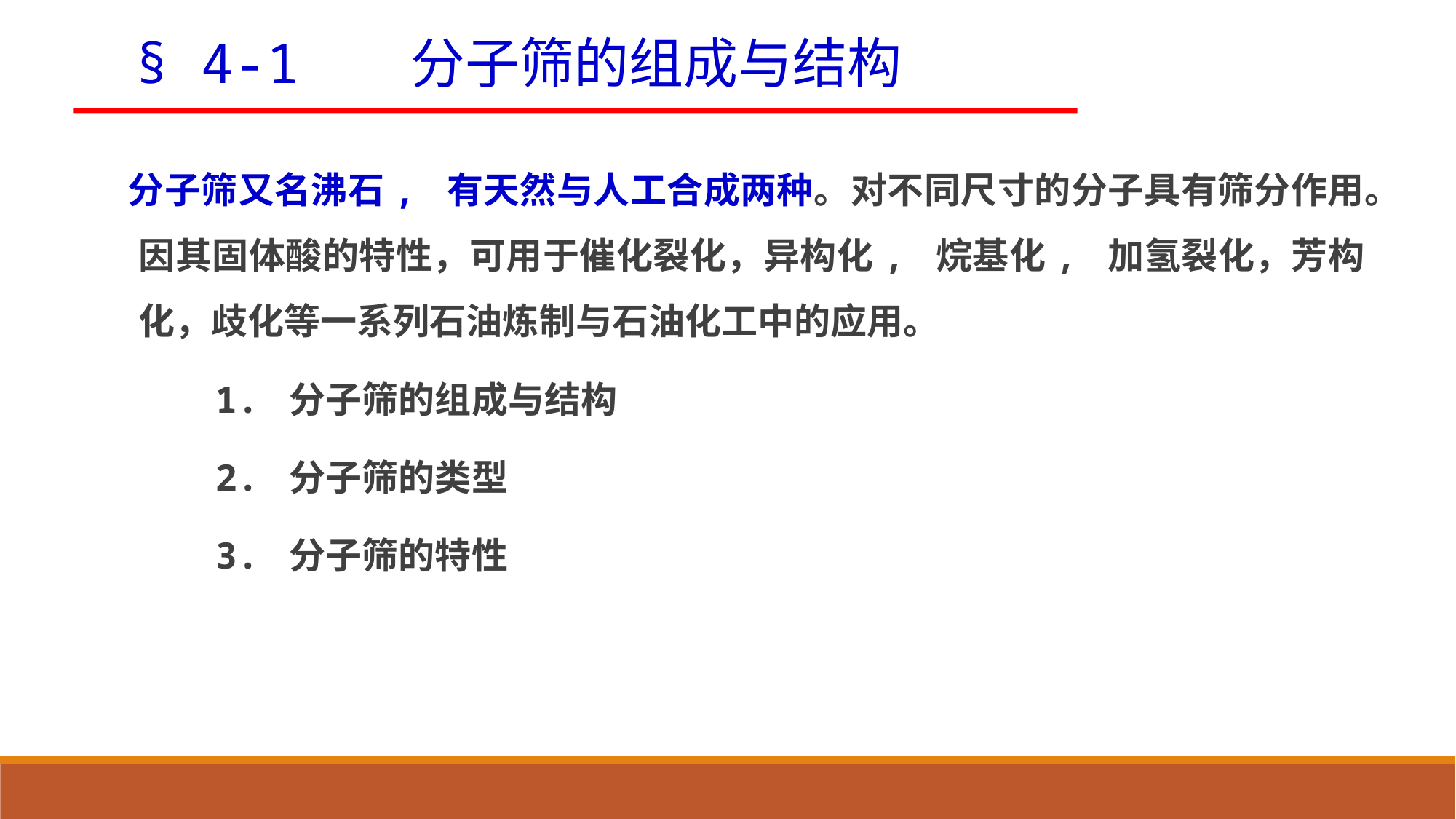

§ 4-1   分子筛的组成与结构

分子筛又名沸石, 有天然与人工合成两种。对不同尺寸的分子具有筛分作用。因其固体酸的特性，可用于催化裂化，异构化, 烷基化, 加氢裂化，芳构化，歧化等一系列石油炼制与石油化工中的应用。
    1. 分子筛的组成与结构
    2. 分子筛的类型
    3. 分子筛的特性